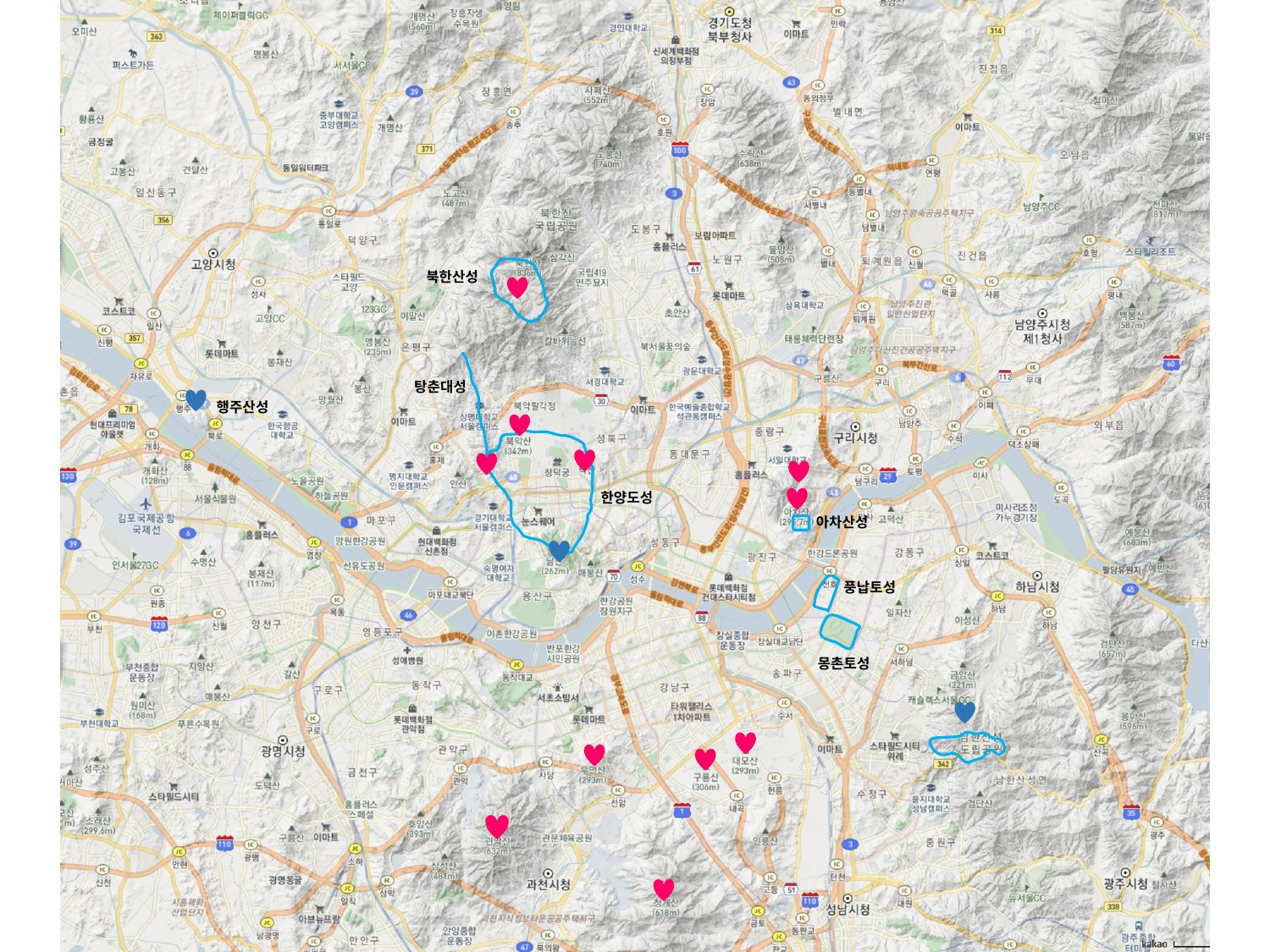

북한산성

탕춘대성

행주산성

한양도성

아차산성

풍납토성

몽촌토성